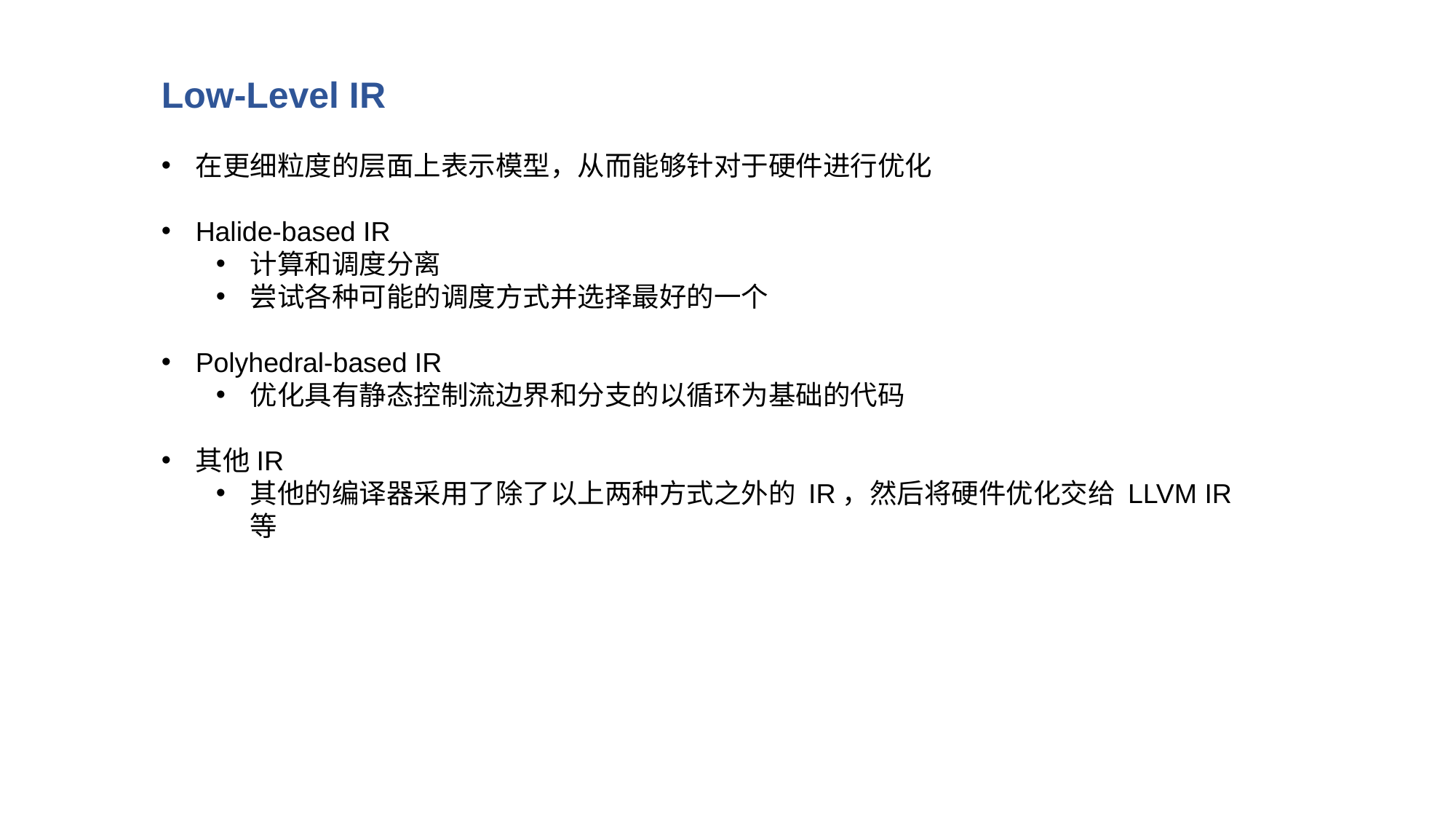

Low-Level IR

在更细粒度的层面上表示模型，从而能够针对于硬件进行优化

Halide-based IR
计算和调度分离
尝试各种可能的调度方式并选择最好的一个

Polyhedral-based IR
优化具有静态控制流边界和分支的以循环为基础的代码

其他IR
其他的编译器采用了除了以上两种方式之外的 IR，然后将硬件优化交给 LLVM IR 等